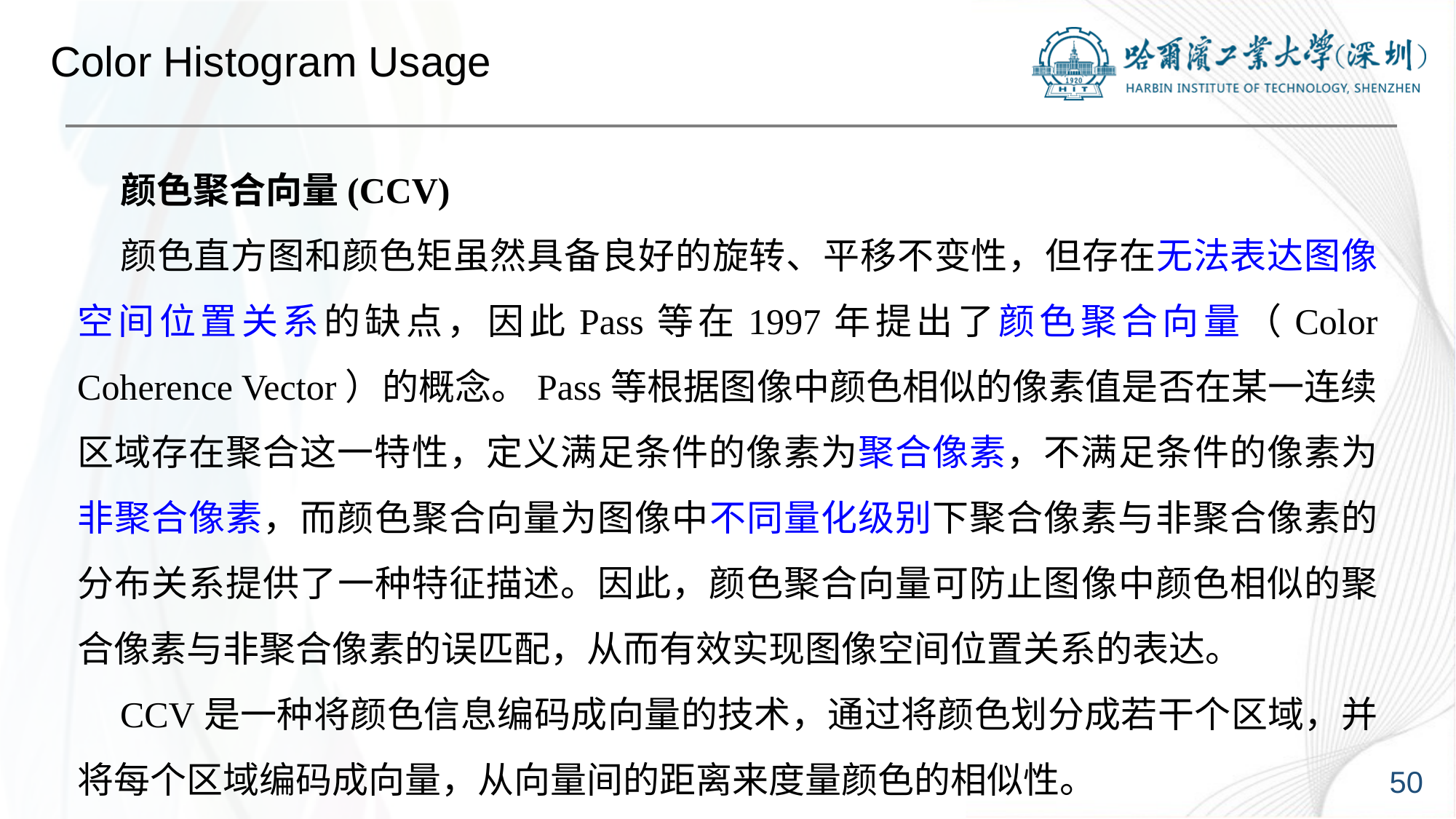

# Color Histogram Usage
颜色聚合向量(CCV)
颜色直方图和颜色矩虽然具备良好的旋转、平移不变性，但存在无法表达图像空间位置关系的缺点，因此Pass等在1997年提出了颜色聚合向量（Color Coherence Vector）的概念。Pass等根据图像中颜色相似的像素值是否在某一连续区域存在聚合这一特性，定义满足条件的像素为聚合像素，不满足条件的像素为非聚合像素，而颜色聚合向量为图像中不同量化级别下聚合像素与非聚合像素的分布关系提供了一种特征描述。因此，颜色聚合向量可防止图像中颜色相似的聚合像素与非聚合像素的误匹配，从而有效实现图像空间位置关系的表达。
CCV是一种将颜色信息编码成向量的技术，通过将颜色划分成若干个区域，并将每个区域编码成向量，从向量间的距离来度量颜色的相似性。

50